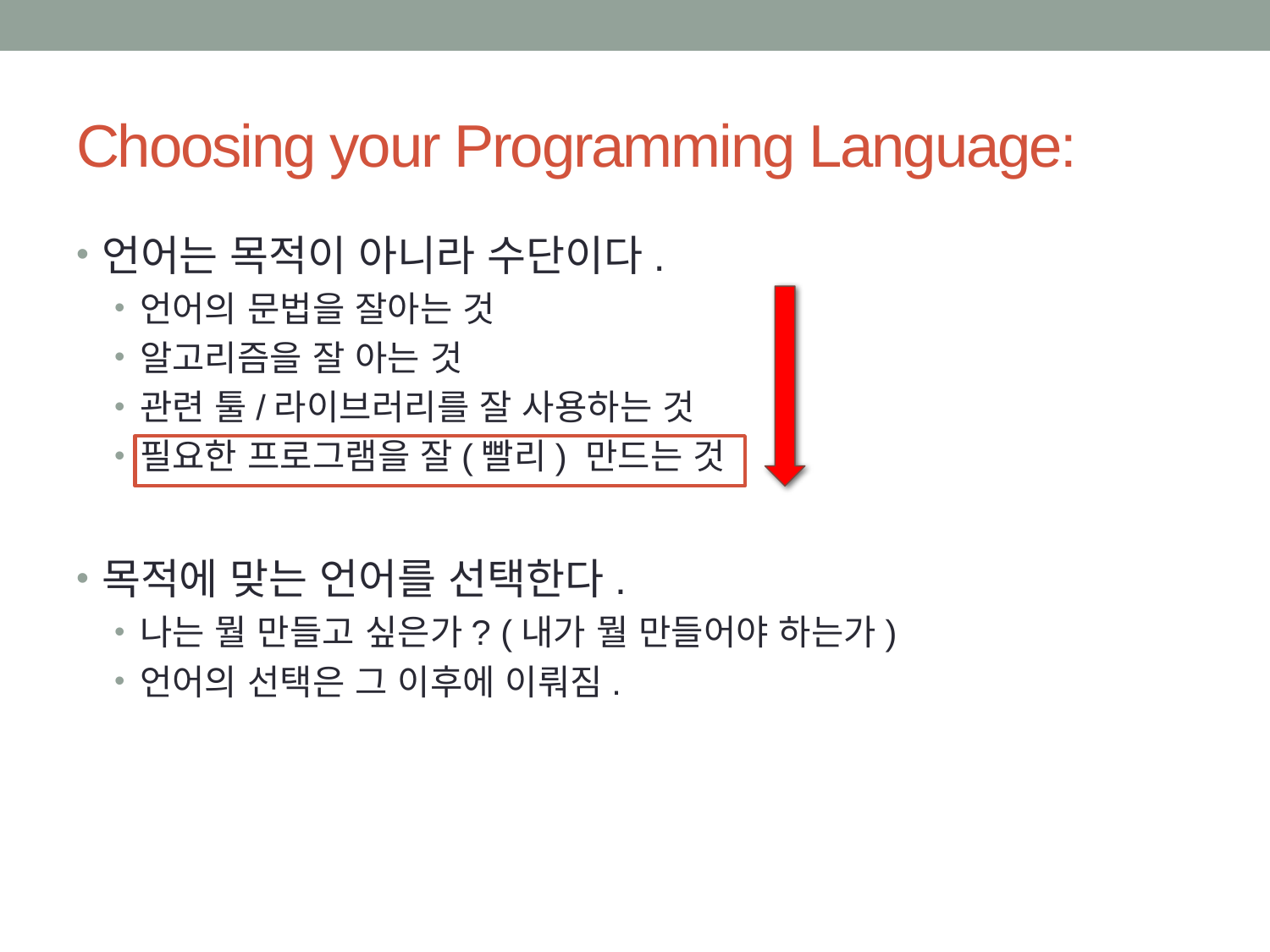

# Choosing your Programming Language:
언어는 목적이 아니라 수단이다.
언어의 문법을 잘아는 것
알고리즘을 잘 아는 것
관련 툴/라이브러리를 잘 사용하는 것
필요한 프로그램을 잘(빨리) 만드는 것

목적에 맞는 언어를 선택한다.
나는 뭘 만들고 싶은가? (내가 뭘 만들어야 하는가)
언어의 선택은 그 이후에 이뤄짐.